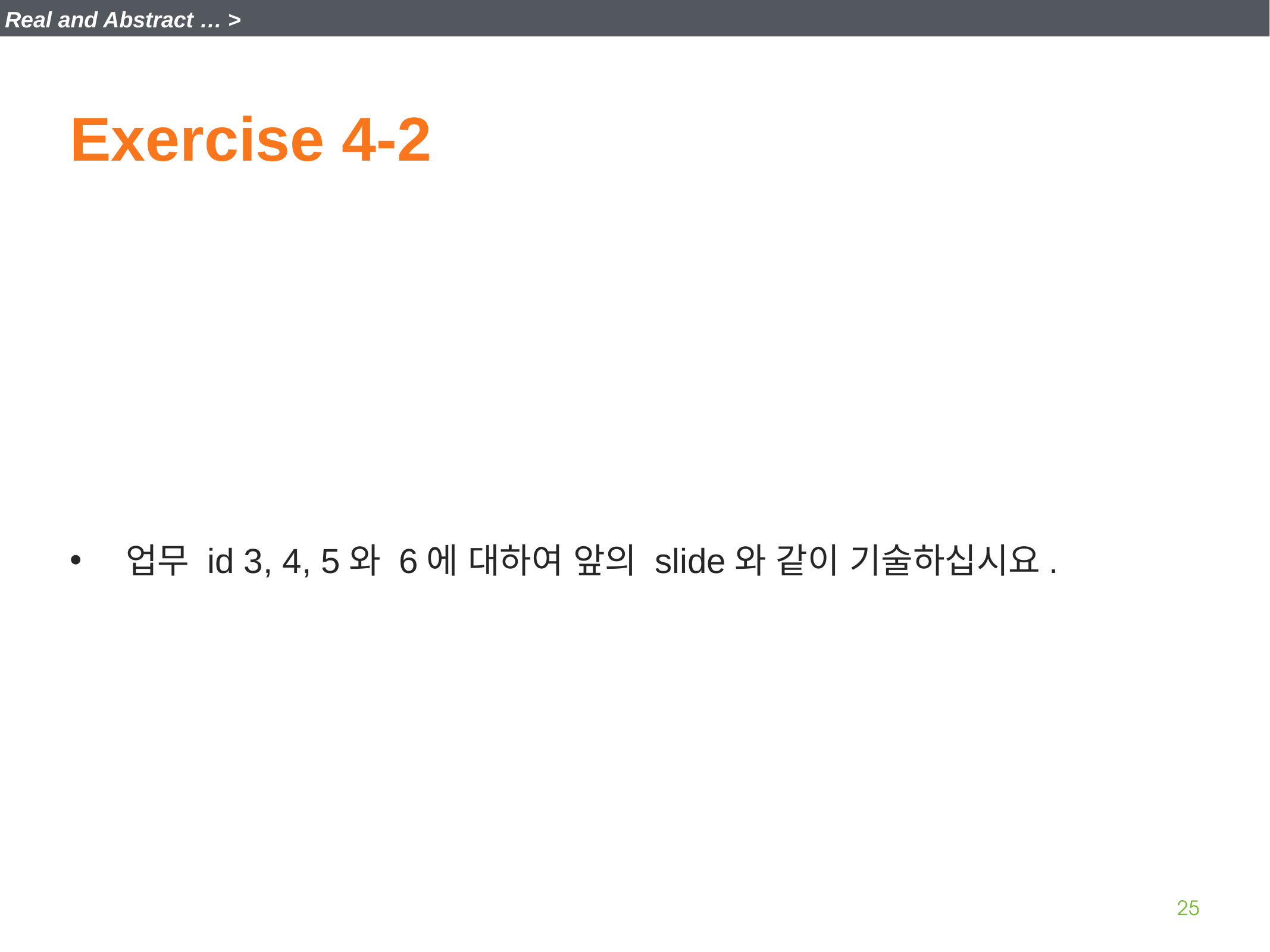

Real and Abstract … >
# Exercise 4-2
업무 id 3, 4, 5와 6에 대하여 앞의 slide와 같이 기술하십시요.
25